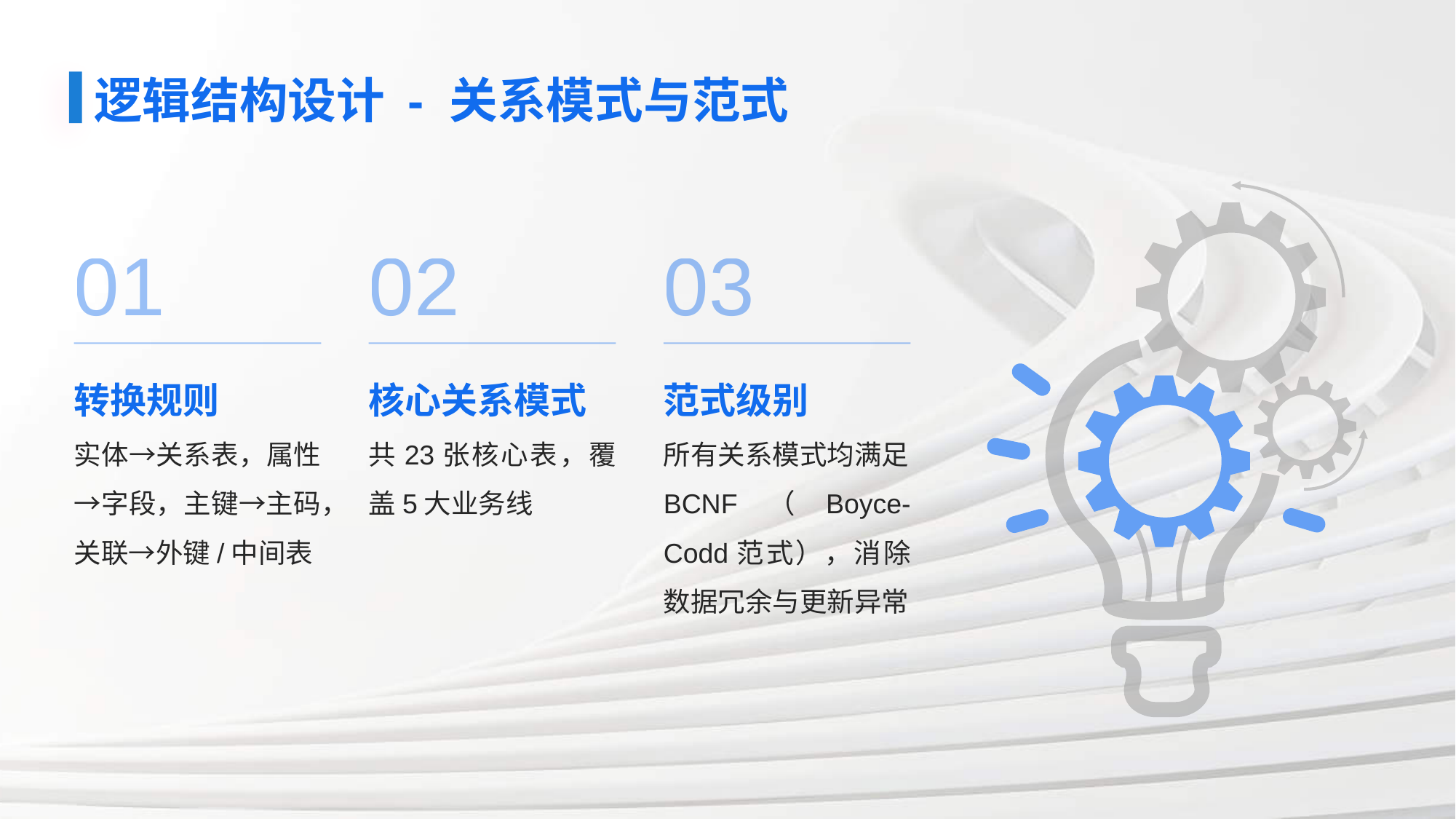

# 逻辑结构设计 - 关系模式与范式

01
02
03

转换规则
核心关系模式
范式级别

实体→关系表，属性→字段，主键→主码，关联→外键/中间表
共23张核心表，覆盖5大业务线
所有关系模式均满足BCNF（Boyce-Codd范式），消除数据冗余与更新异常